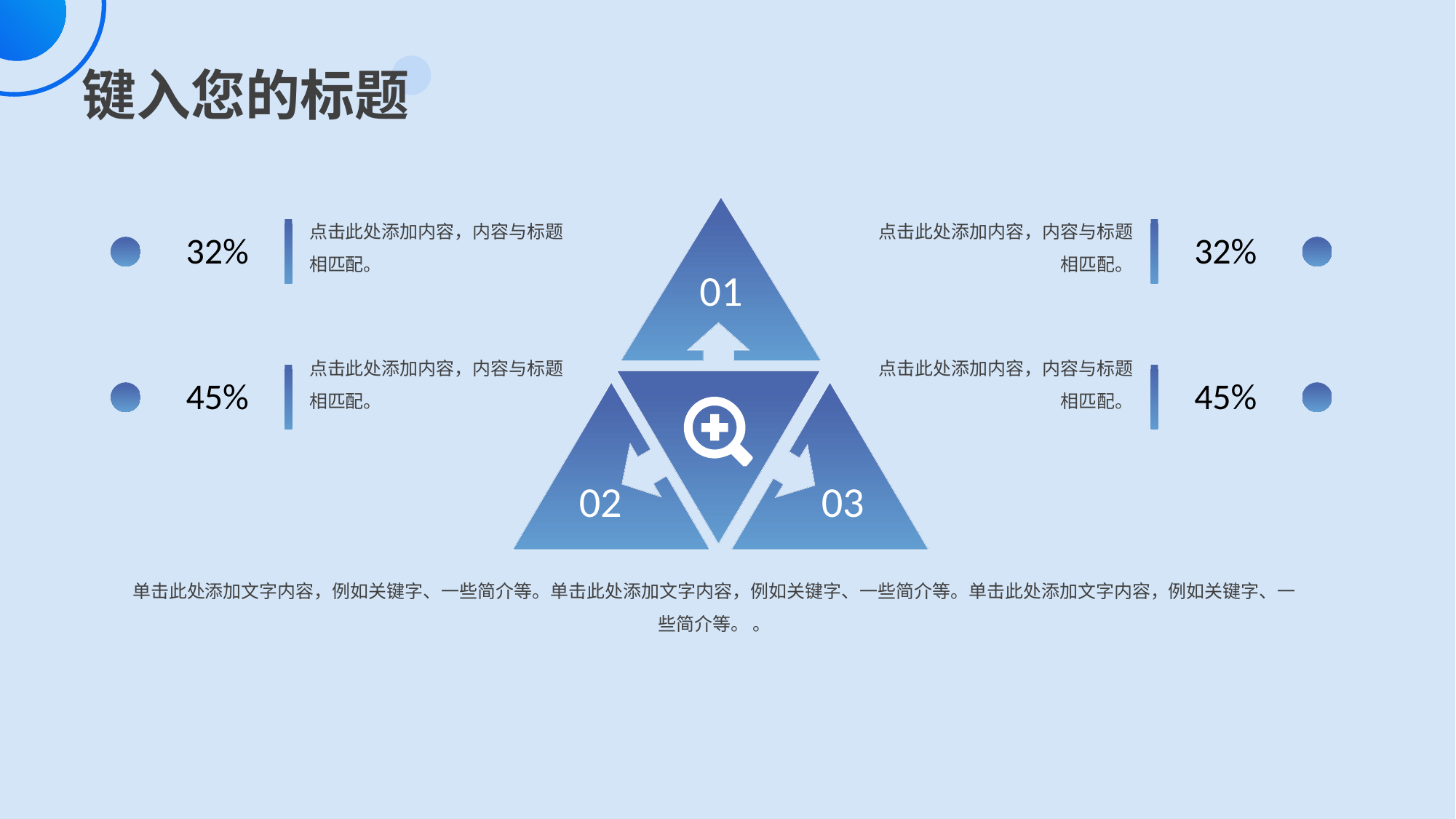

01

02
03

点击此处添加内容，内容与标题相匹配。
点击此处添加内容，内容与标题相匹配。

32%

点击此处添加内容，内容与标题相匹配。

45%

32%

点击此处添加内容，内容与标题相匹配。

45%

单击此处添加文字内容，例如关键字、一些简介等。单击此处添加文字内容，例如关键字、一些简介等。单击此处添加文字内容，例如关键字、一些简介等。 。